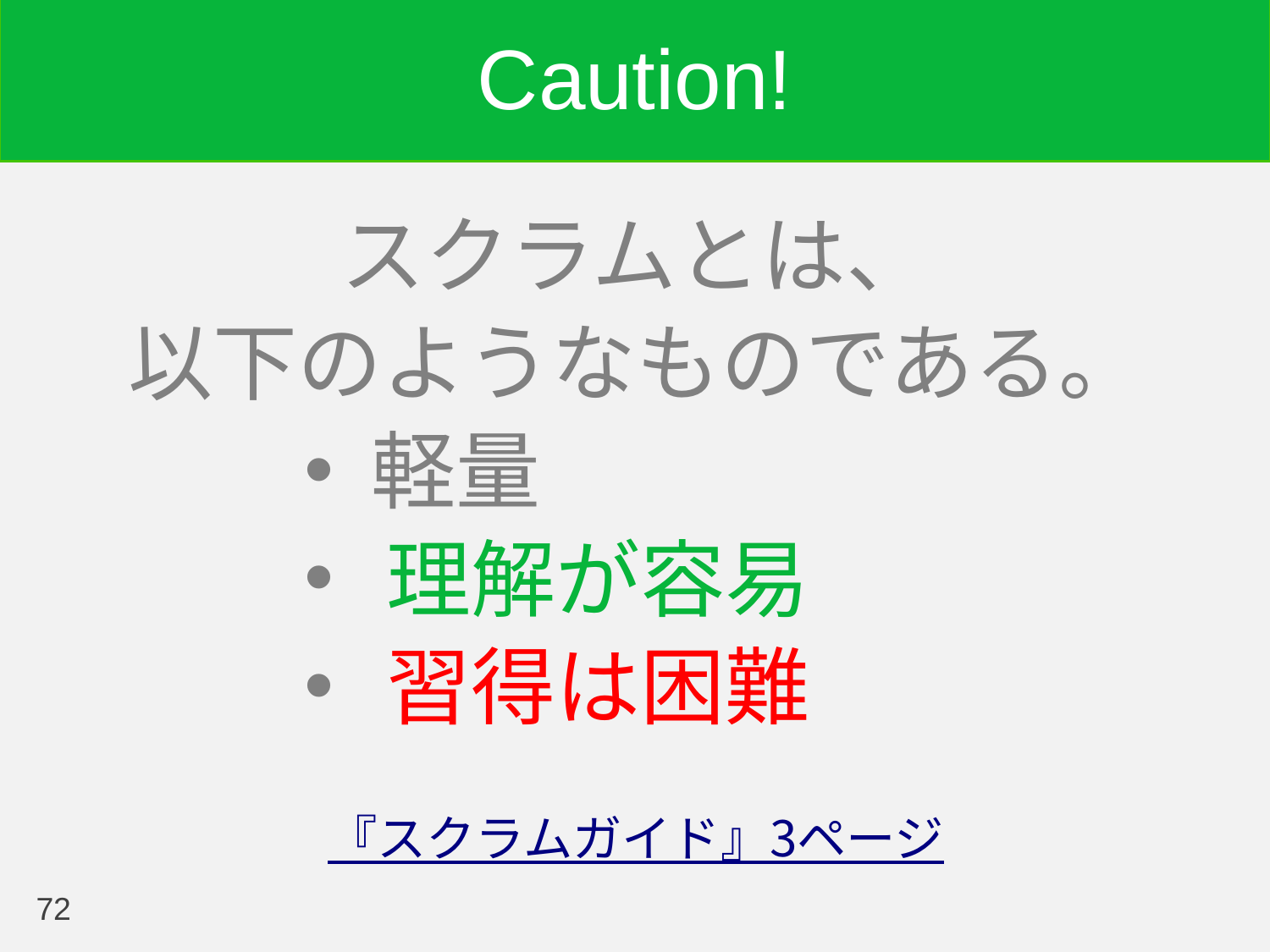

# Caution!
スクラムとは、
以下のようなものである。
軽量
 理解が容易
 習得は困難

『スクラムガイド』3ページ
72